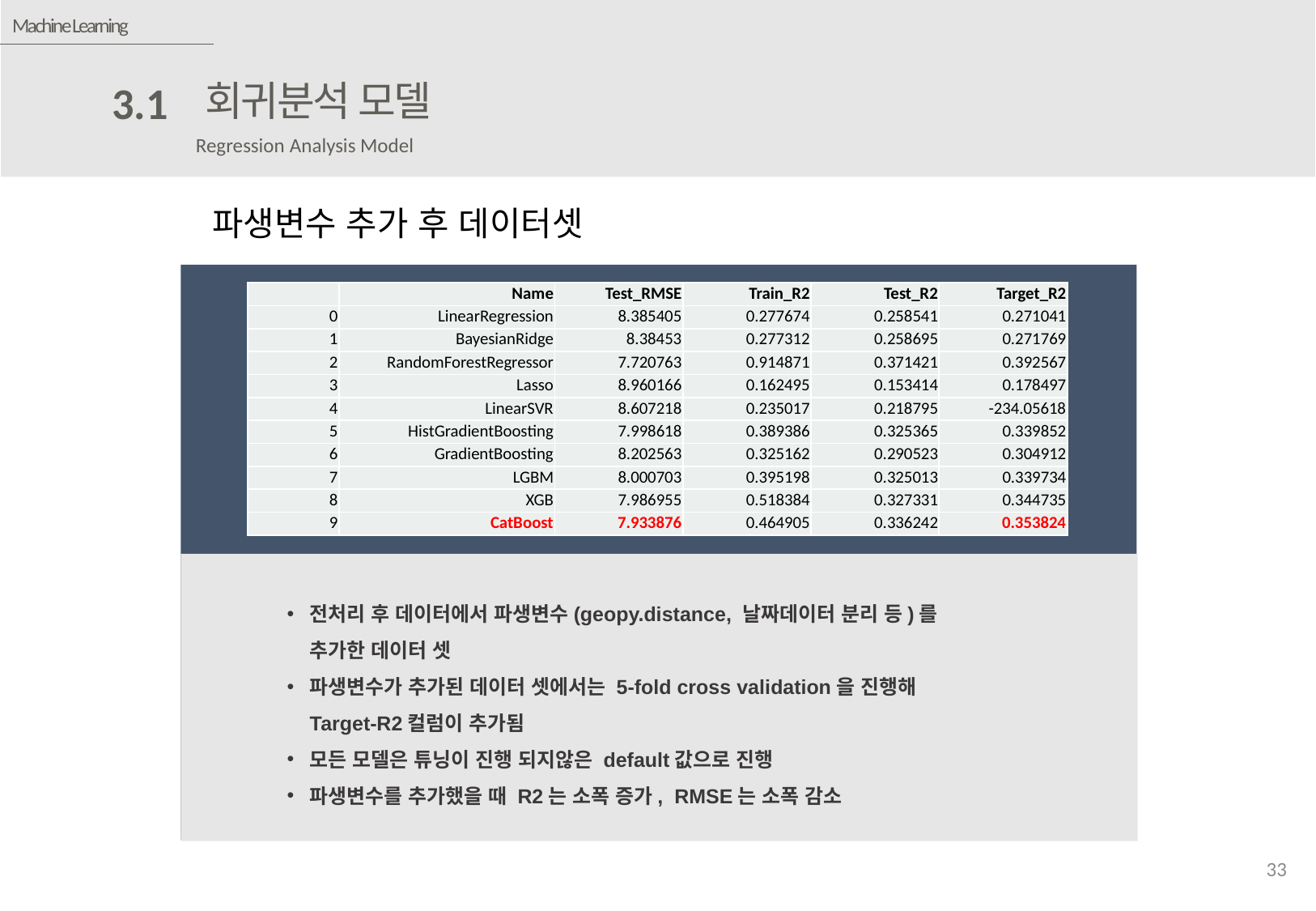

김강현
Machine Learning
회귀분석 모델
3.1
Regression Analysis Model
파생변수 추가 후 데이터셋

|  | Name | Test\_RMSE | Train\_R2 | Test\_R2 | Target\_R2 |
| --- | --- | --- | --- | --- | --- |
| 0 | LinearRegression | 8.385405 | 0.277674 | 0.258541 | 0.271041 |
| 1 | BayesianRidge | 8.38453 | 0.277312 | 0.258695 | 0.271769 |
| 2 | RandomForestRegressor | 7.720763 | 0.914871 | 0.371421 | 0.392567 |
| 3 | Lasso | 8.960166 | 0.162495 | 0.153414 | 0.178497 |
| 4 | LinearSVR | 8.607218 | 0.235017 | 0.218795 | -234.05618 |
| 5 | HistGradientBoosting | 7.998618 | 0.389386 | 0.325365 | 0.339852 |
| 6 | GradientBoosting | 8.202563 | 0.325162 | 0.290523 | 0.304912 |
| 7 | LGBM | 8.000703 | 0.395198 | 0.325013 | 0.339734 |
| 8 | XGB | 7.986955 | 0.518384 | 0.327331 | 0.344735 |
| 9 | CatBoost | 7.933876 | 0.464905 | 0.336242 | 0.353824 |

전처리 후 데이터에서 파생변수(geopy.distance, 날짜데이터 분리 등)를
추가한 데이터 셋
파생변수가 추가된 데이터 셋에서는 5-fold cross validation을 진행해
Target-R2컬럼이 추가됨
모든 모델은 튜닝이 진행 되지않은 default값으로 진행
파생변수를 추가했을 때 R2는 소폭 증가,  RMSE는 소폭 감소
33